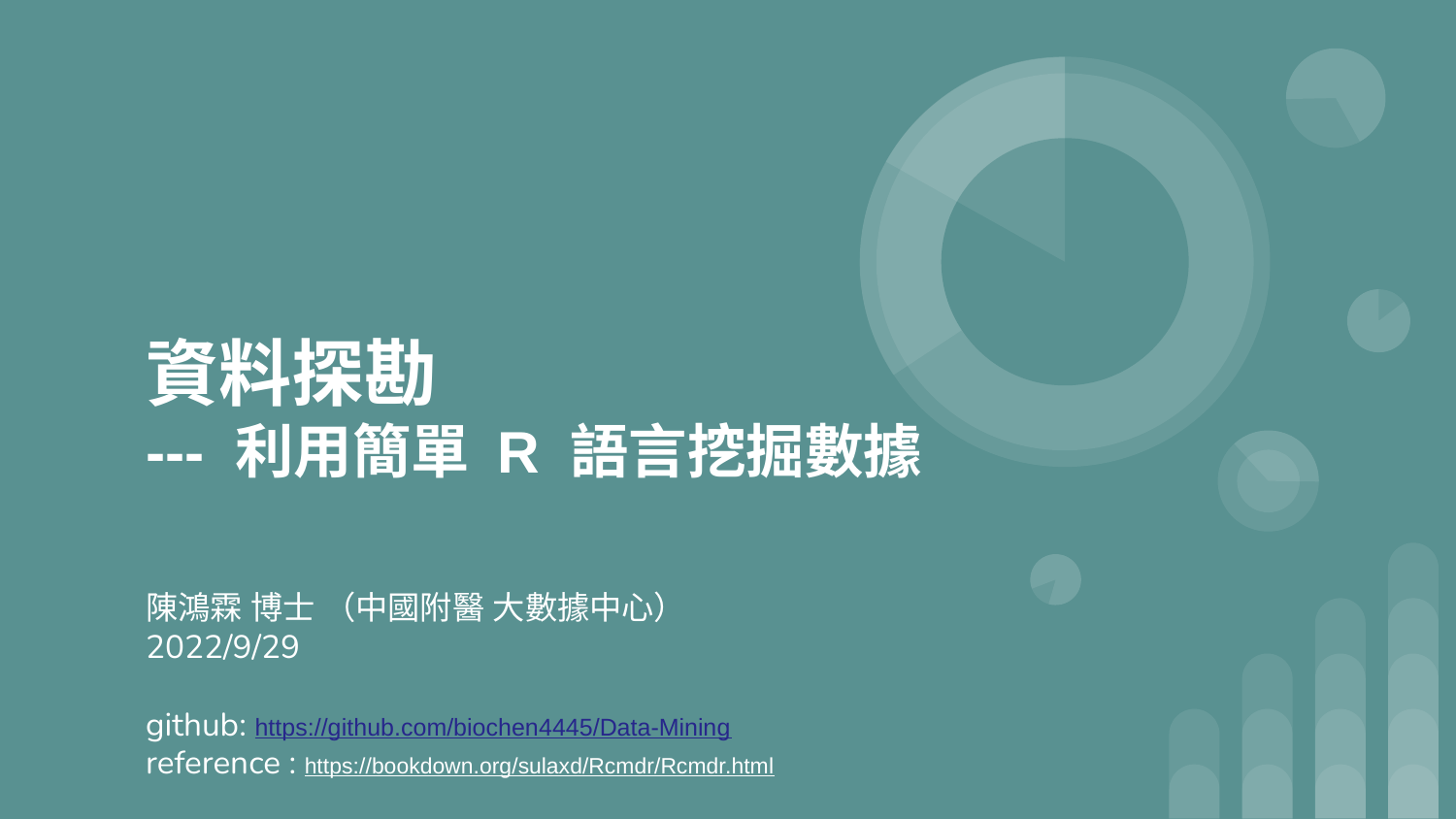

# 資料探勘
--- 利用簡單 R 語言挖掘數據
陳鴻霖 博士 （中國附醫 大數據中心）
2022/9/29

github: https://github.com/biochen4445/Data-Mining
reference : https://bookdown.org/sulaxd/Rcmdr/Rcmdr.html